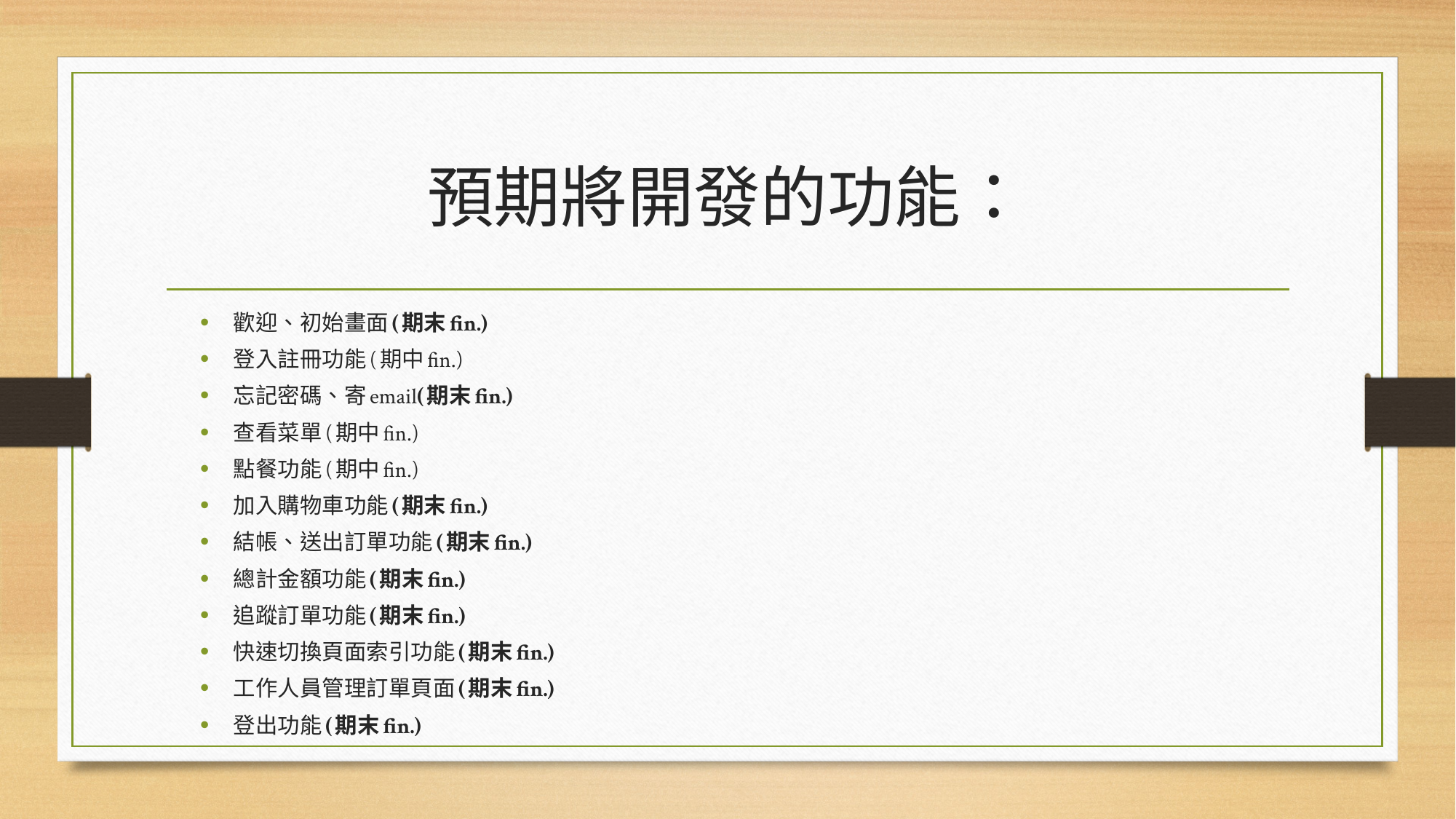

# 預期將開發的功能：
歡迎、初始畫面(期末fin.)
登入註冊功能(期中fin.)
忘記密碼、寄email(期末fin.)
查看菜單(期中fin.)
點餐功能(期中fin.)
加入購物車功能(期末fin.)
結帳、送出訂單功能(期末fin.)
總計金額功能(期末fin.)
追蹤訂單功能(期末fin.)
快速切換頁面索引功能(期末fin.)
工作人員管理訂單頁面(期末fin.)
登出功能(期末fin.)